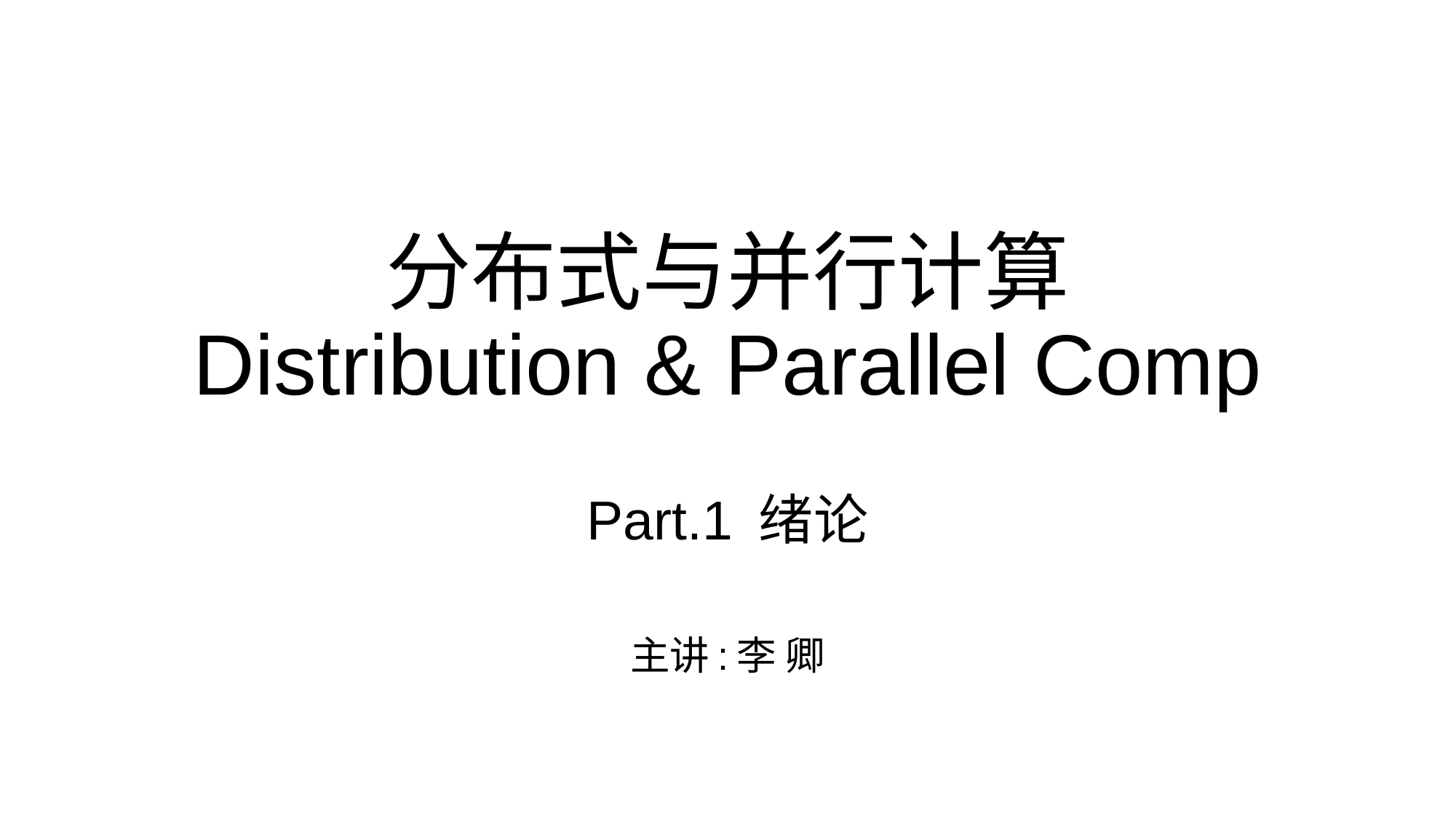

# 分布式与并行计算 Distribution & Parallel Comp
Part.1 绪论

主讲:李 卿